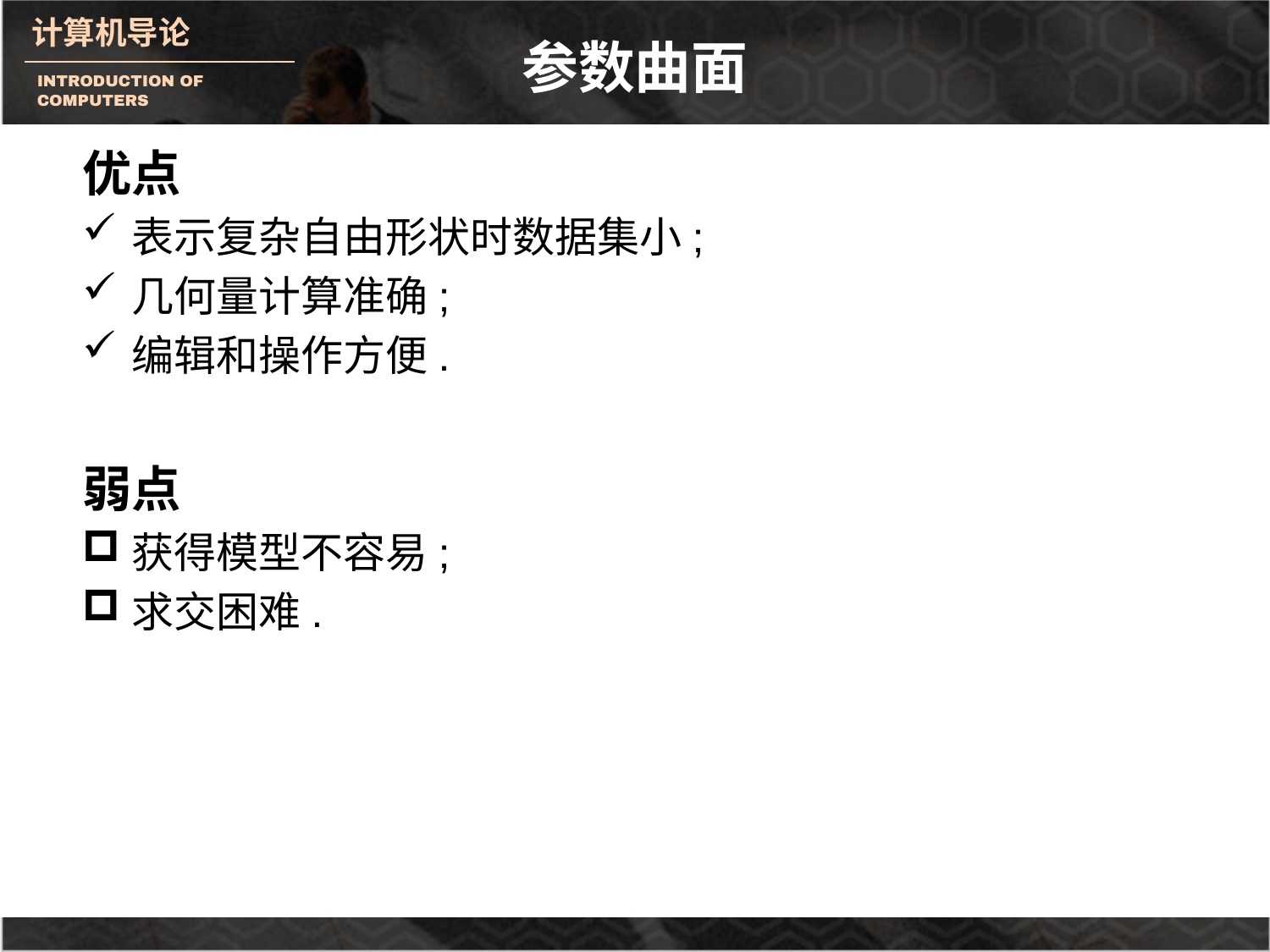

# 参数曲面
优点
表示复杂自由形状时数据集小;
几何量计算准确;
编辑和操作方便.

弱点
获得模型不容易;
求交困难.